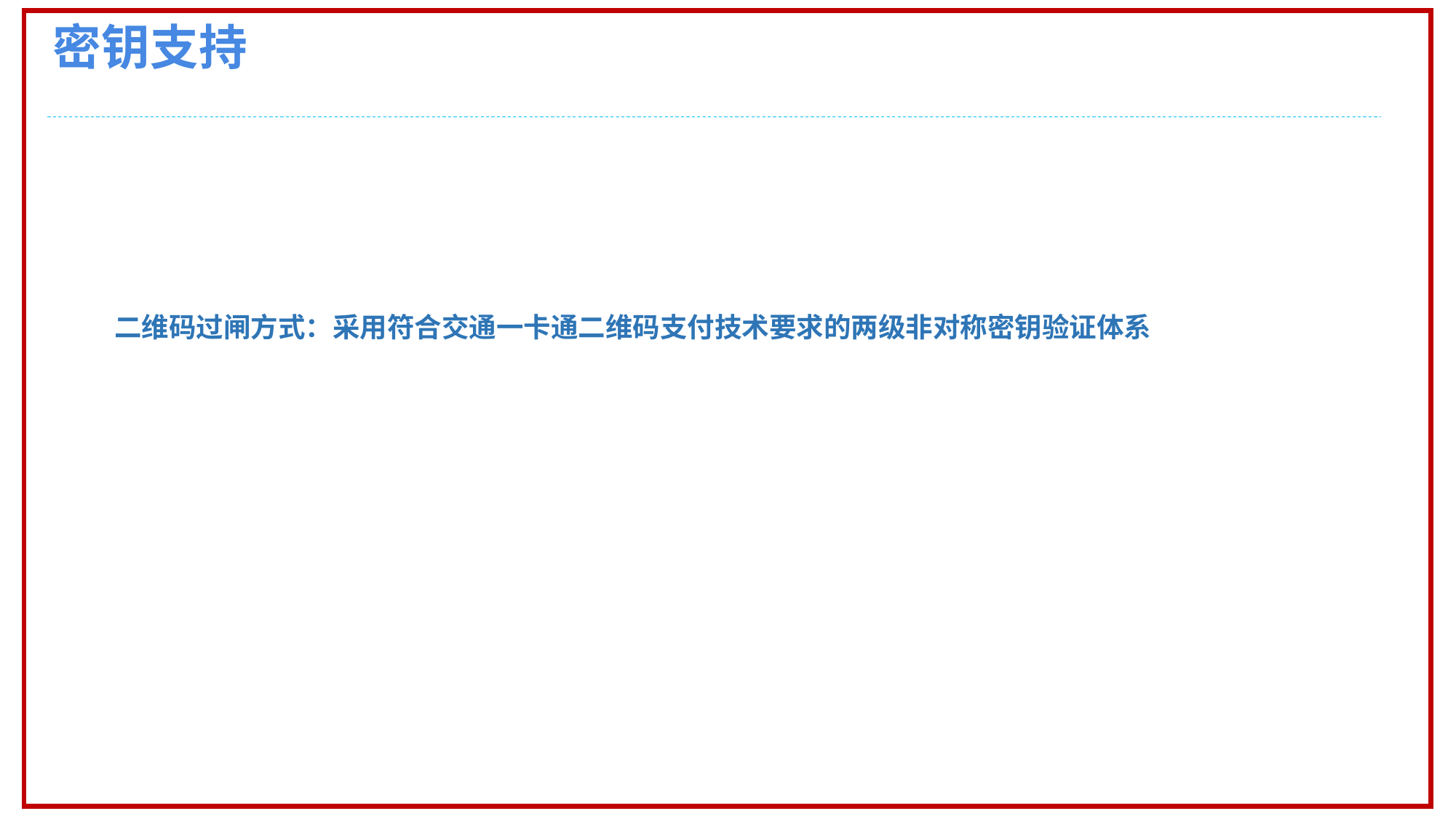

密钥支持

二维码过闸方式：采用符合交通一卡通二维码支付技术要求的两级非对称密钥验证体系